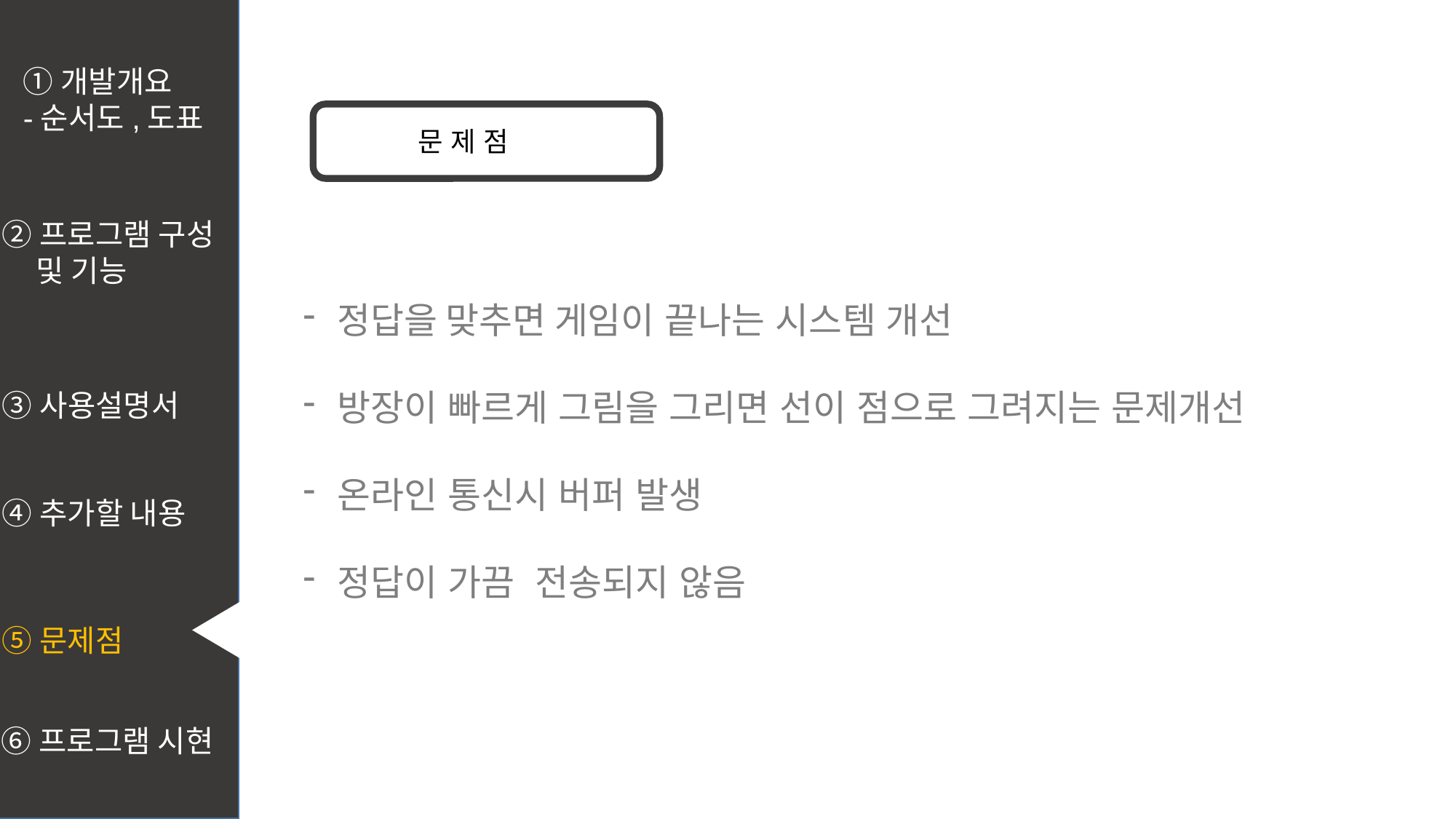

①개발개요
-순서도,도표
       문 제 점
②프로그램 구성
    및 기능

정답을 맞추면 게임이 끝나는 시스템 개선

방장이 빠르게 그림을 그리면 선이 점으로 그려지는 문제개선

온라인 통신시 버퍼 발생

정답이 가끔  전송되지 않음

③사용설명서
④추가할 내용
⑤문제점

⑥프로그램 시현